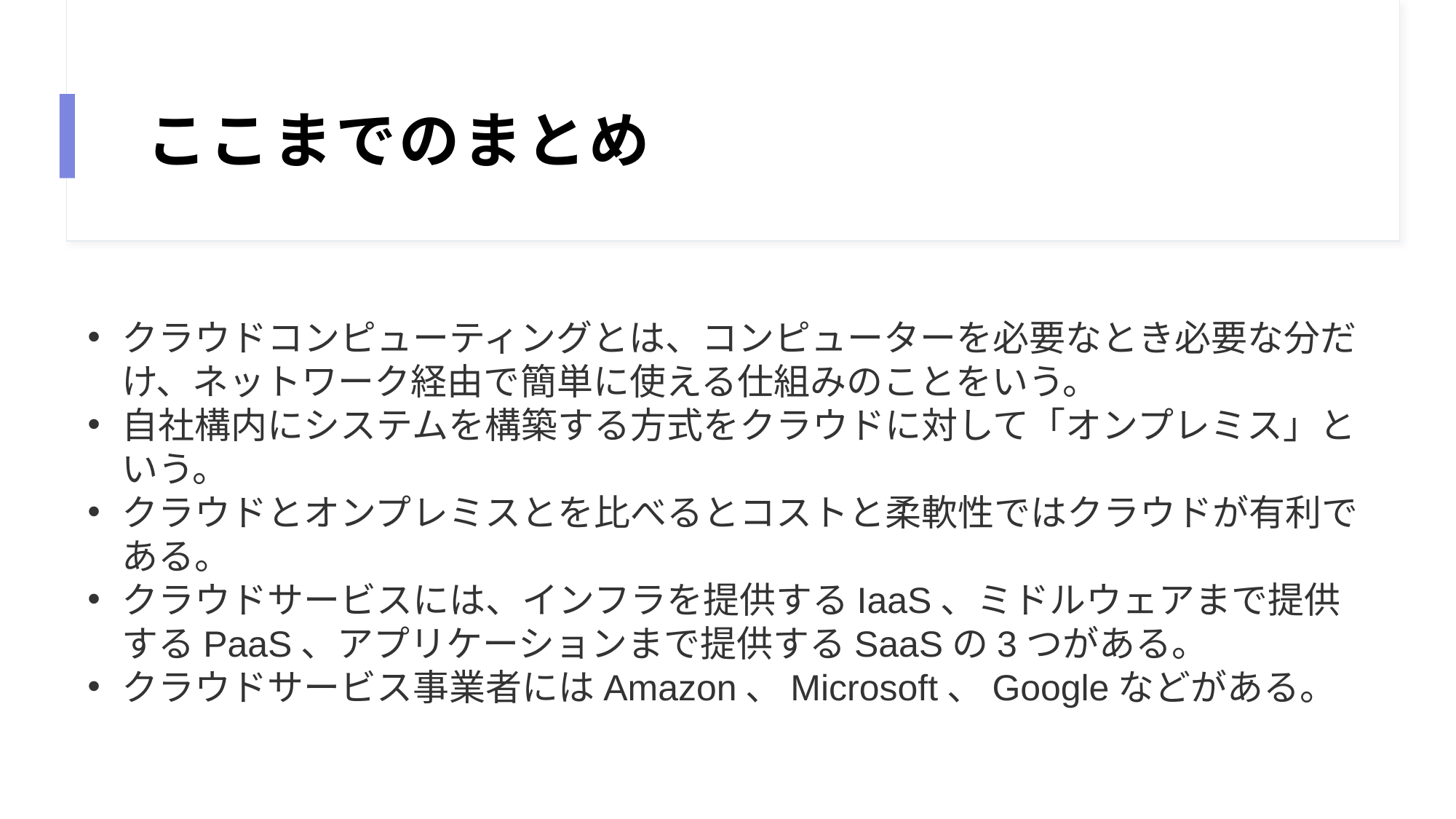

# ここまでのまとめ
クラウドコンピューティングとは、コンピューターを必要なとき必要な分だけ、ネットワーク経由で簡単に使える仕組みのことをいう。
自社構内にシステムを構築する方式をクラウドに対して「オンプレミス」という。
クラウドとオンプレミスとを比べるとコストと柔軟性ではクラウドが有利である。
クラウドサービスには、インフラを提供するIaaS、ミドルウェアまで提供するPaaS、アプリケーションまで提供するSaaSの3つがある。
クラウドサービス事業者にはAmazon、Microsoft、Googleなどがある。